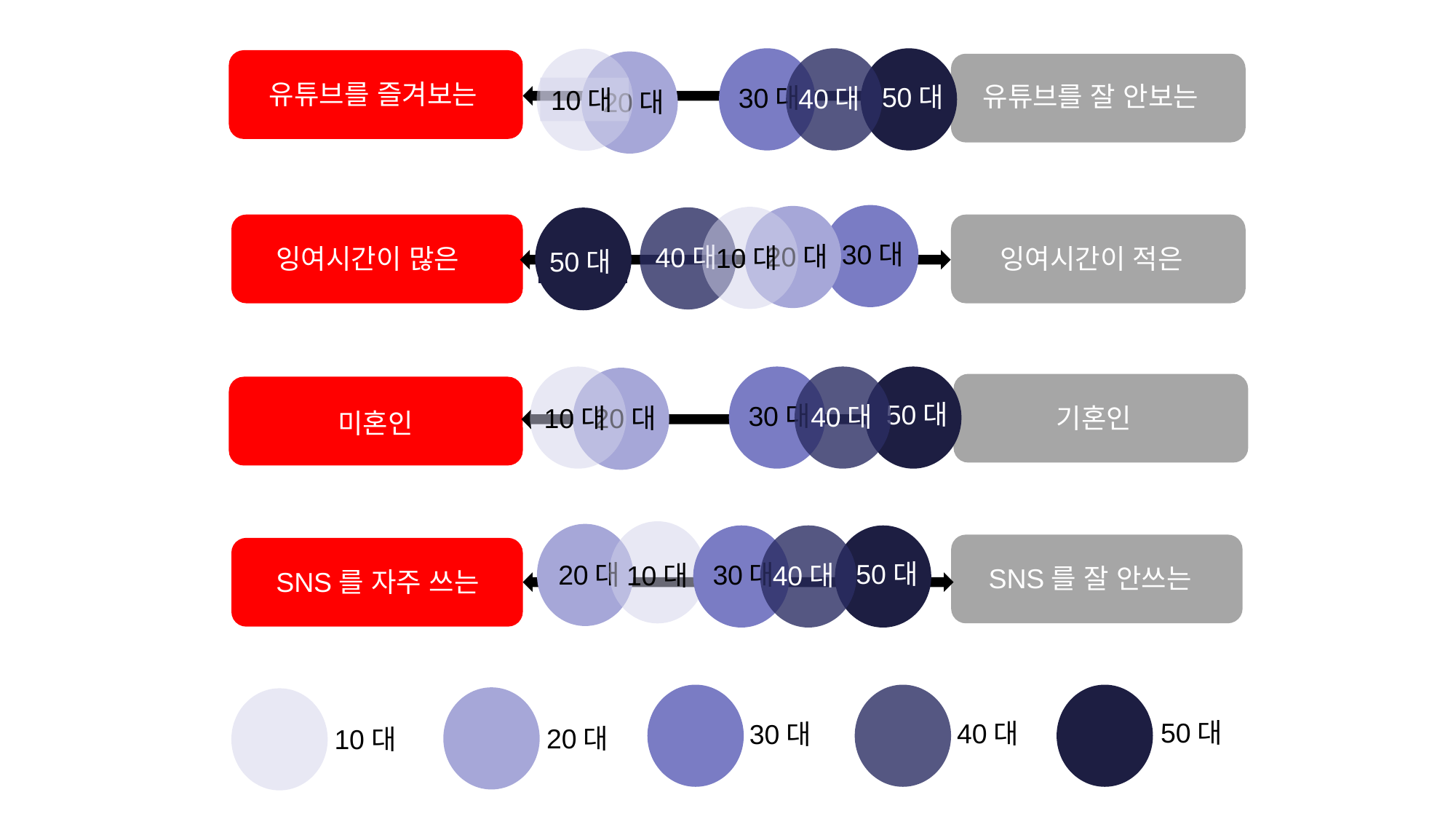

30대

40대

50대

10대

20대

유튜브를 즐겨보는
유튜브를 잘 안보는

유튜브를 즐겨보는
유튜브를 즐겨보는

30대

20대

10대

40대

50대

잉여시간이 많은
잉여시간이 적은

10대

30대

40대

50대

20대

유튜브를 즐겨보는

기혼인
미혼인

10대

20대

30대

40대

50대

유튜브를 즐겨보는
SNS를 잘 안쓰는
SNS를 자주 쓰는

50대
40대
30대
20대
10대